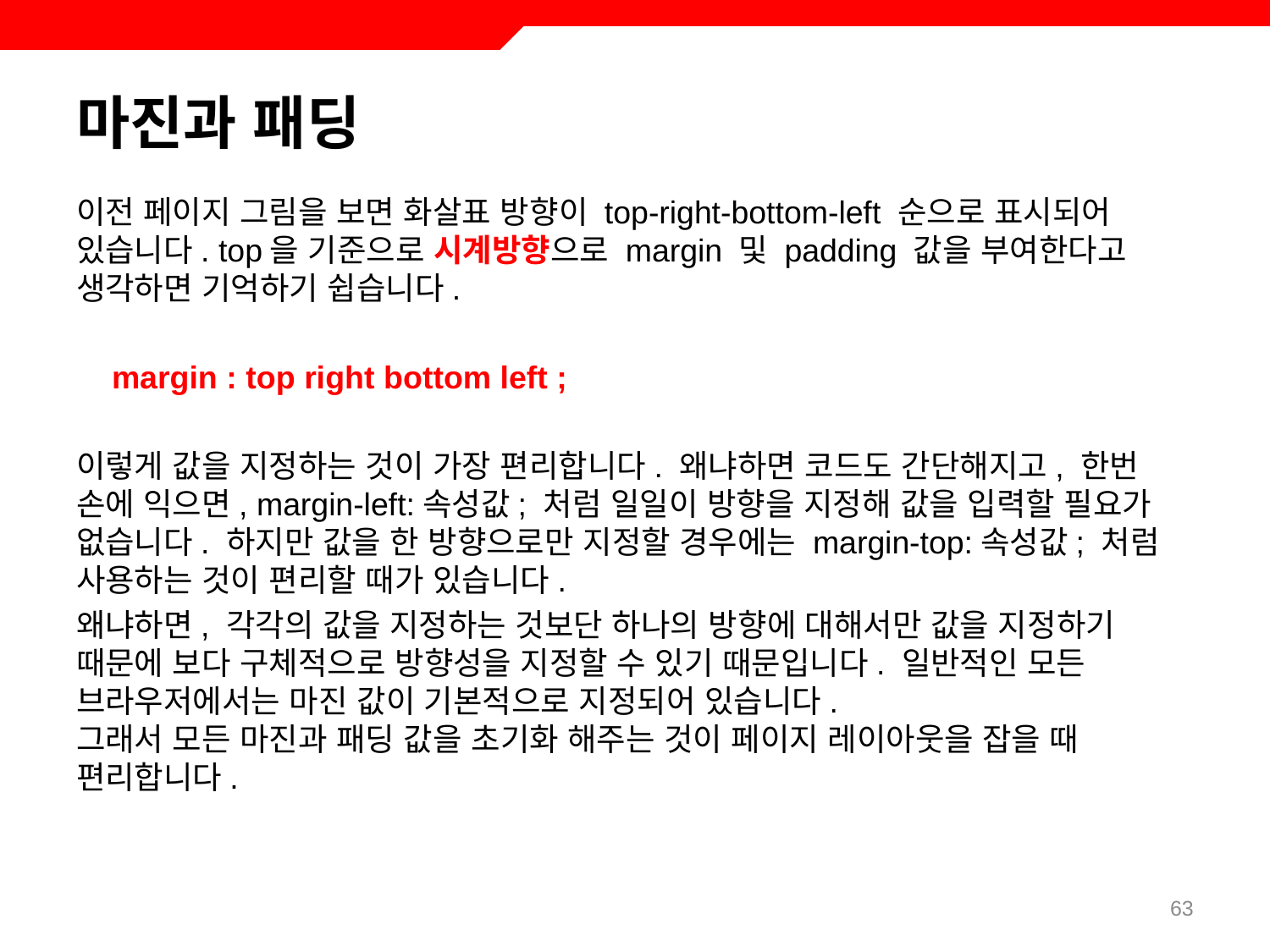

# 마진과 패딩
이전 페이지 그림을 보면 화살표 방향이 top-right-bottom-left 순으로 표시되어 있습니다. top을 기준으로 시계방향으로 margin 및 padding 값을 부여한다고 생각하면 기억하기 쉽습니다.

    margin : top right bottom left ;

이렇게 값을 지정하는 것이 가장 편리합니다. 왜냐하면 코드도 간단해지고, 한번 손에 익으면, margin-left:속성값; 처럼 일일이 방향을 지정해 값을 입력할 필요가 없습니다. 하지만 값을 한 방향으로만 지정할 경우에는 margin-top:속성값; 처럼 사용하는 것이 편리할 때가 있습니다.
왜냐하면, 각각의 값을 지정하는 것보단 하나의 방향에 대해서만 값을 지정하기 때문에 보다 구체적으로 방향성을 지정할 수 있기 때문입니다. 일반적인 모든 브라우저에서는 마진 값이 기본적으로 지정되어 있습니다.
그래서 모든 마진과 패딩 값을 초기화 해주는 것이 페이지 레이아웃을 잡을 때 편리합니다.

63